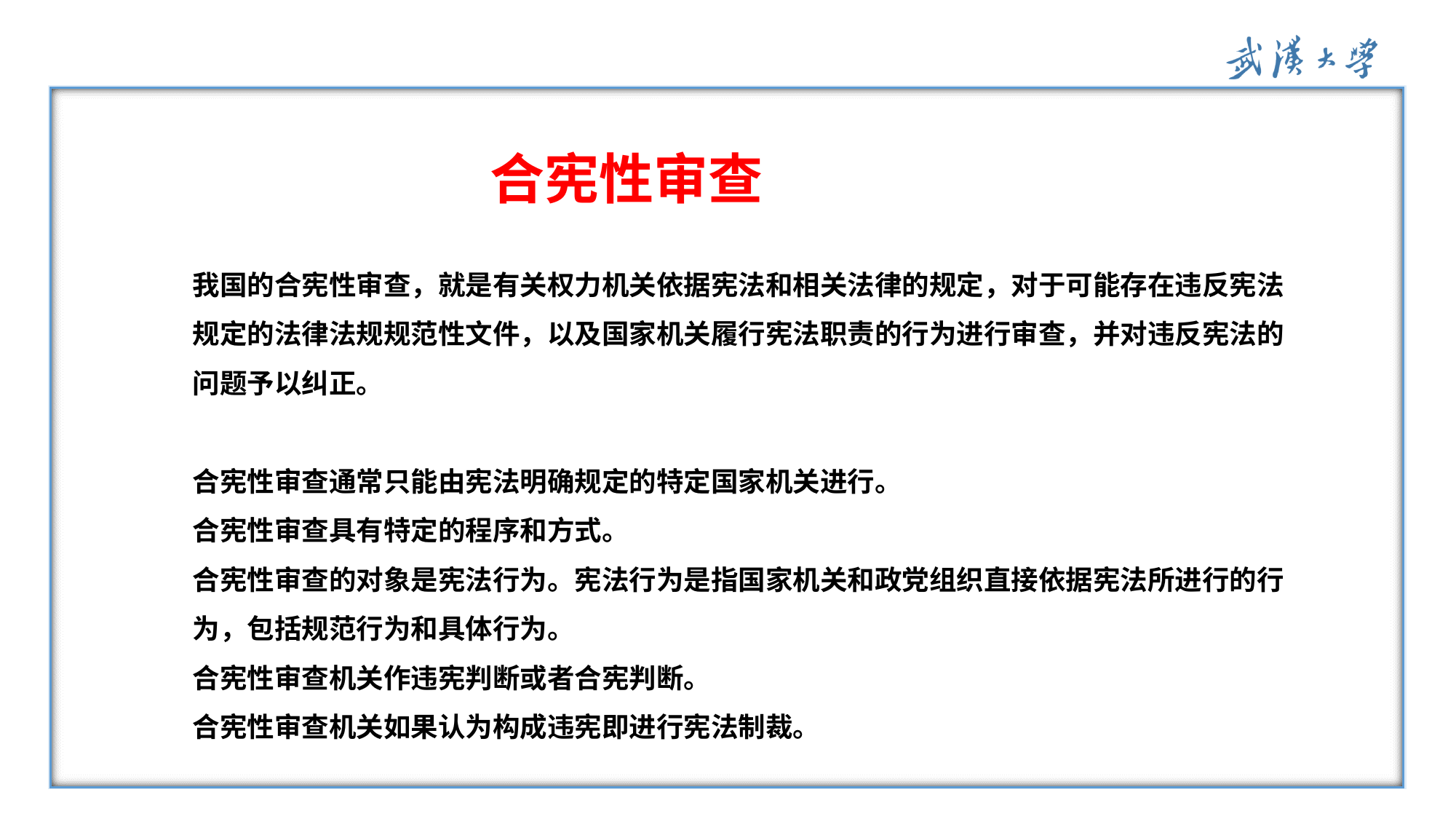

合宪性审查
我国的合宪性审查，就是有关权力机关依据宪法和相关法律的规定，对于可能存在违反宪法规定的法律法规规范性文件，以及国家机关履行宪法职责的行为进行审查，并对违反宪法的问题予以纠正。

合宪性审查通常只能由宪法明确规定的特定国家机关进行。
合宪性审查具有特定的程序和方式。
合宪性审查的对象是宪法行为。宪法行为是指国家机关和政党组织直接依据宪法所进行的行为，包括规范行为和具体行为。
合宪性审查机关作违宪判断或者合宪判断。
合宪性审查机关如果认为构成违宪即进行宪法制裁。